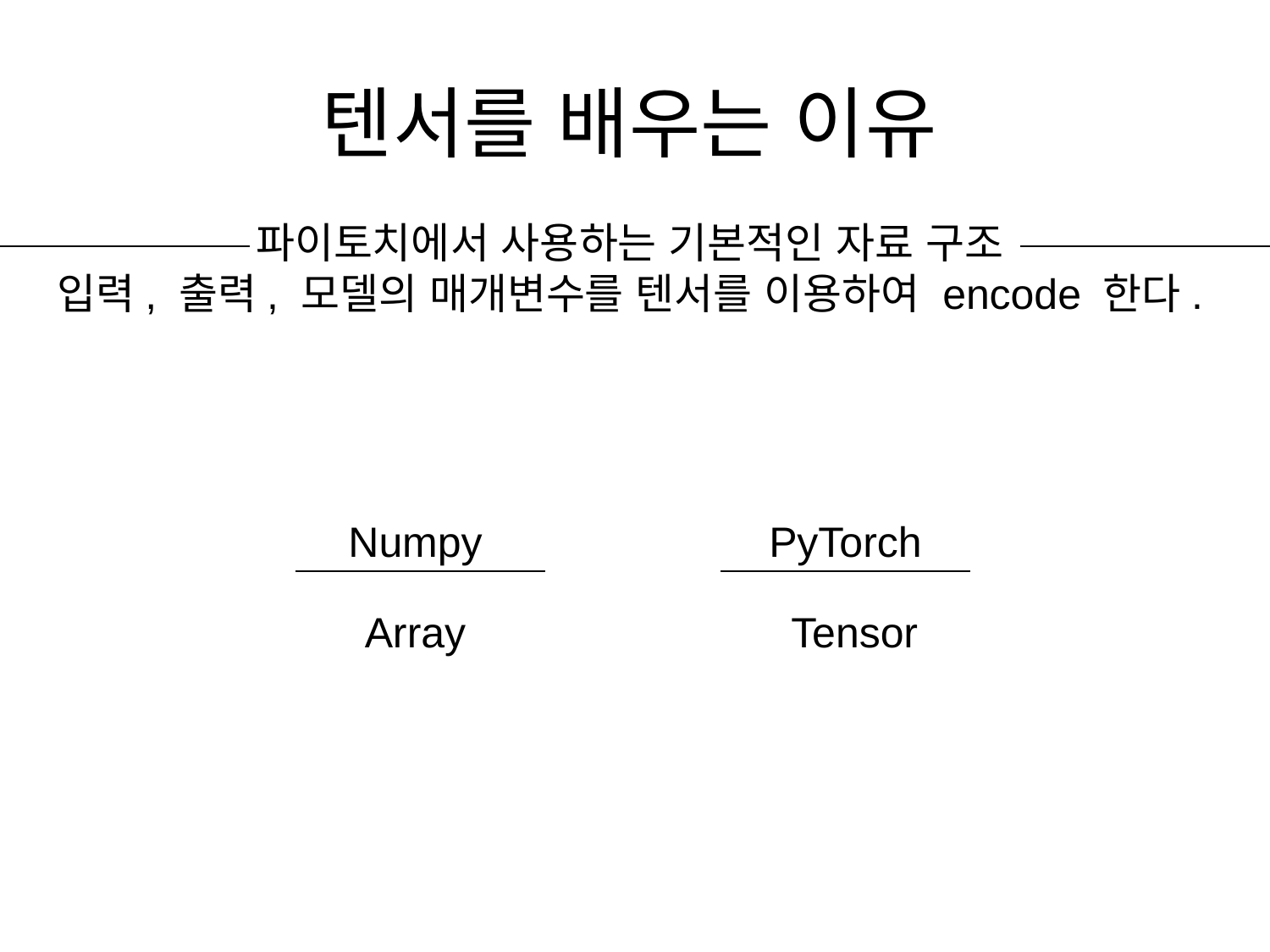

# 텐서를 배우는 이유
파이토치에서 사용하는 기본적인 자료 구조
입력, 출력, 모델의 매개변수를 텐서를 이용하여 encode 한다.
Numpy
PyTorch
Array
Tensor